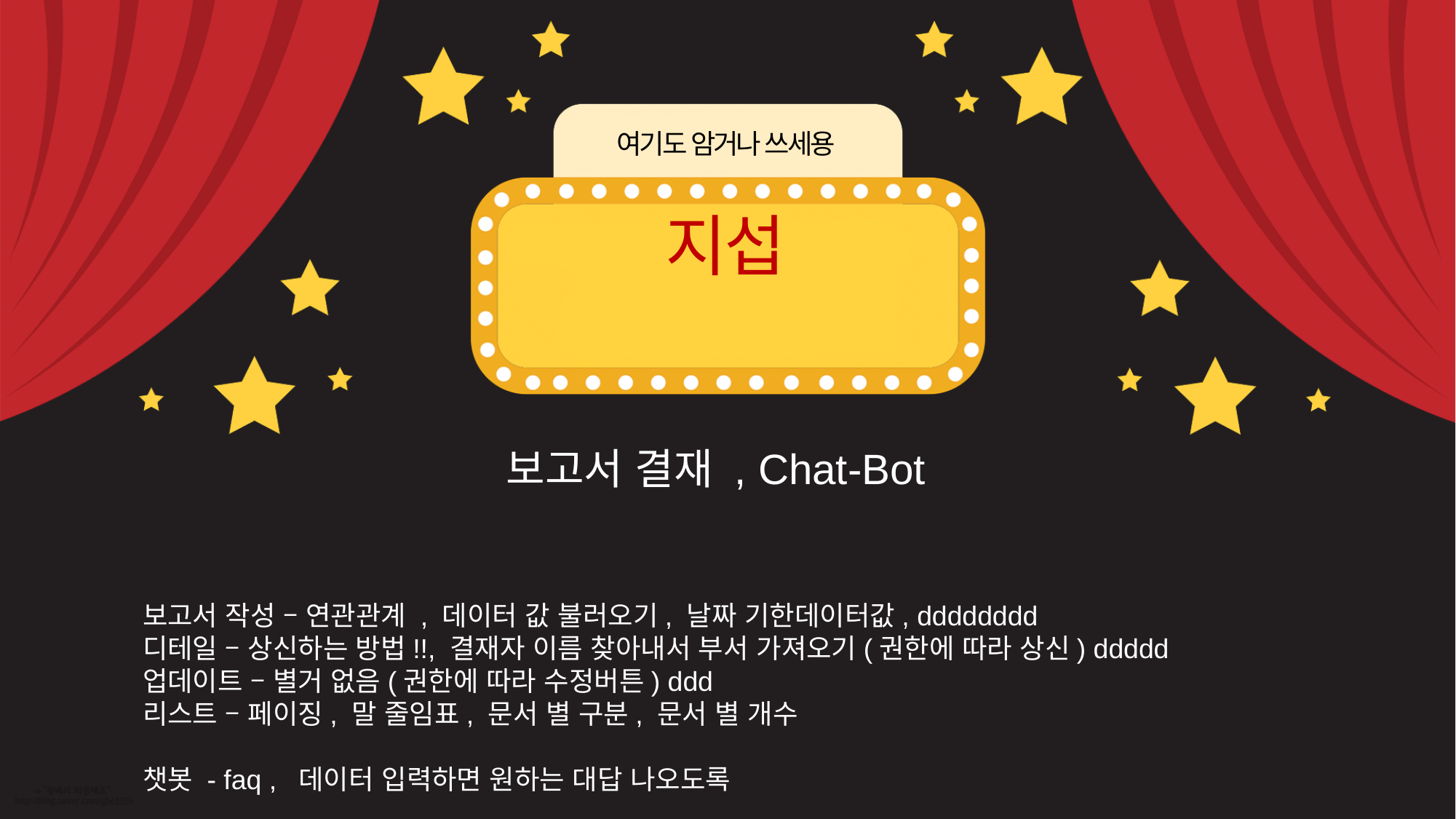

여기도 암거나 쓰세용
지섭
보고서 결재 , Chat-Bot
보고서 작성 – 연관관계 , 데이터 값 불러오기, 날짜 기한데이터값, dddddddd
디테일 – 상신하는 방법!!, 결재자 이름 찾아내서 부서 가져오기(권한에 따라 상신) ddddd
업데이트 – 별거 없음(권한에 따라 수정버튼) ddd
리스트 – 페이징, 말 줄임표, 문서 별 구분, 문서 별 개수

챗봇 - faq ,  데이터 입력하면 원하는 대답 나오도록